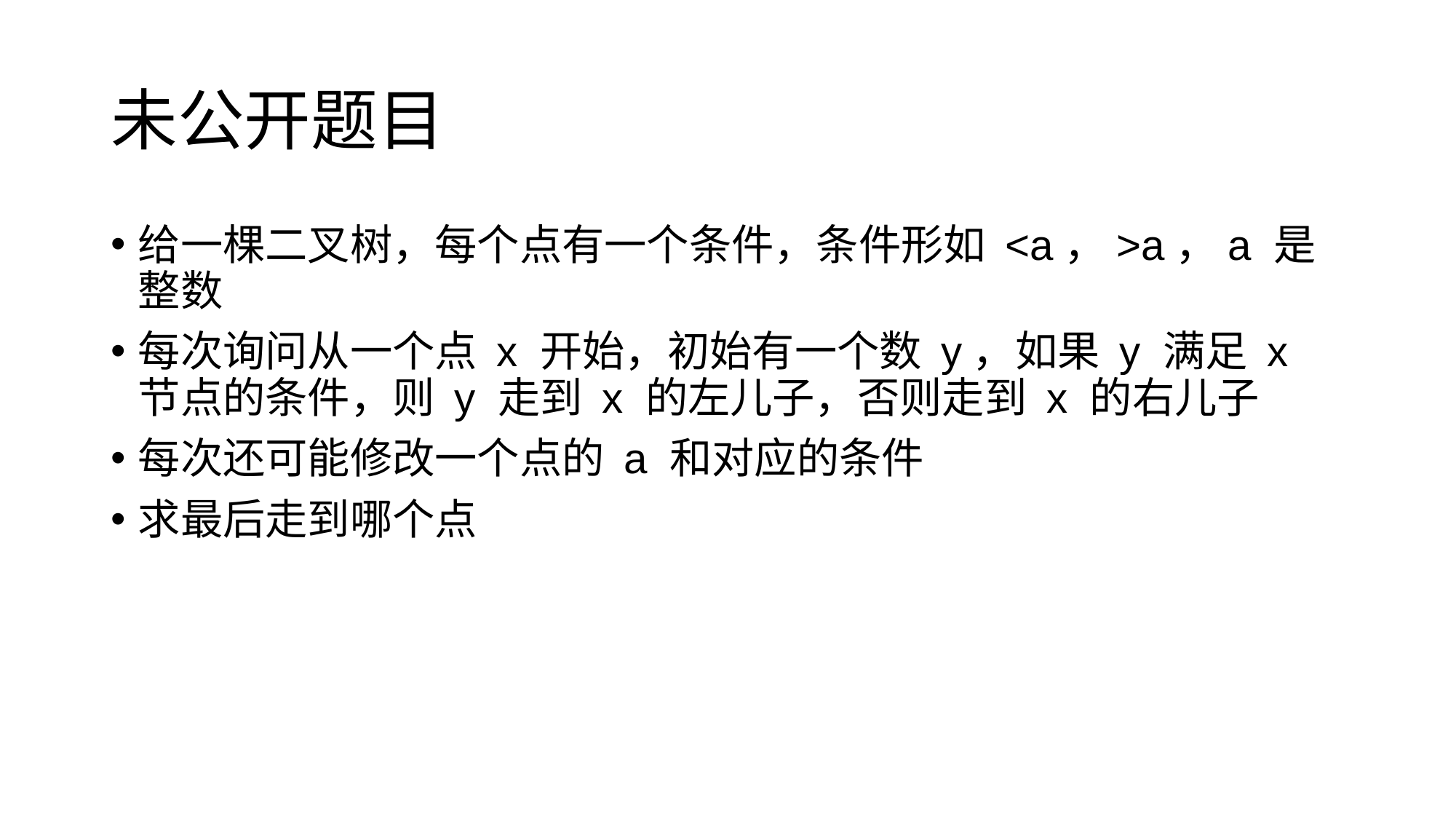

# 未公开题目
给一棵二叉树，每个点有一个条件，条件形如 <a，>a，a 是整数
每次询问从一个点 x 开始，初始有一个数 y，如果 y 满足 x 节点的条件，则 y 走到 x 的左儿子，否则走到 x 的右儿子
每次还可能修改一个点的 a 和对应的条件
求最后走到哪个点